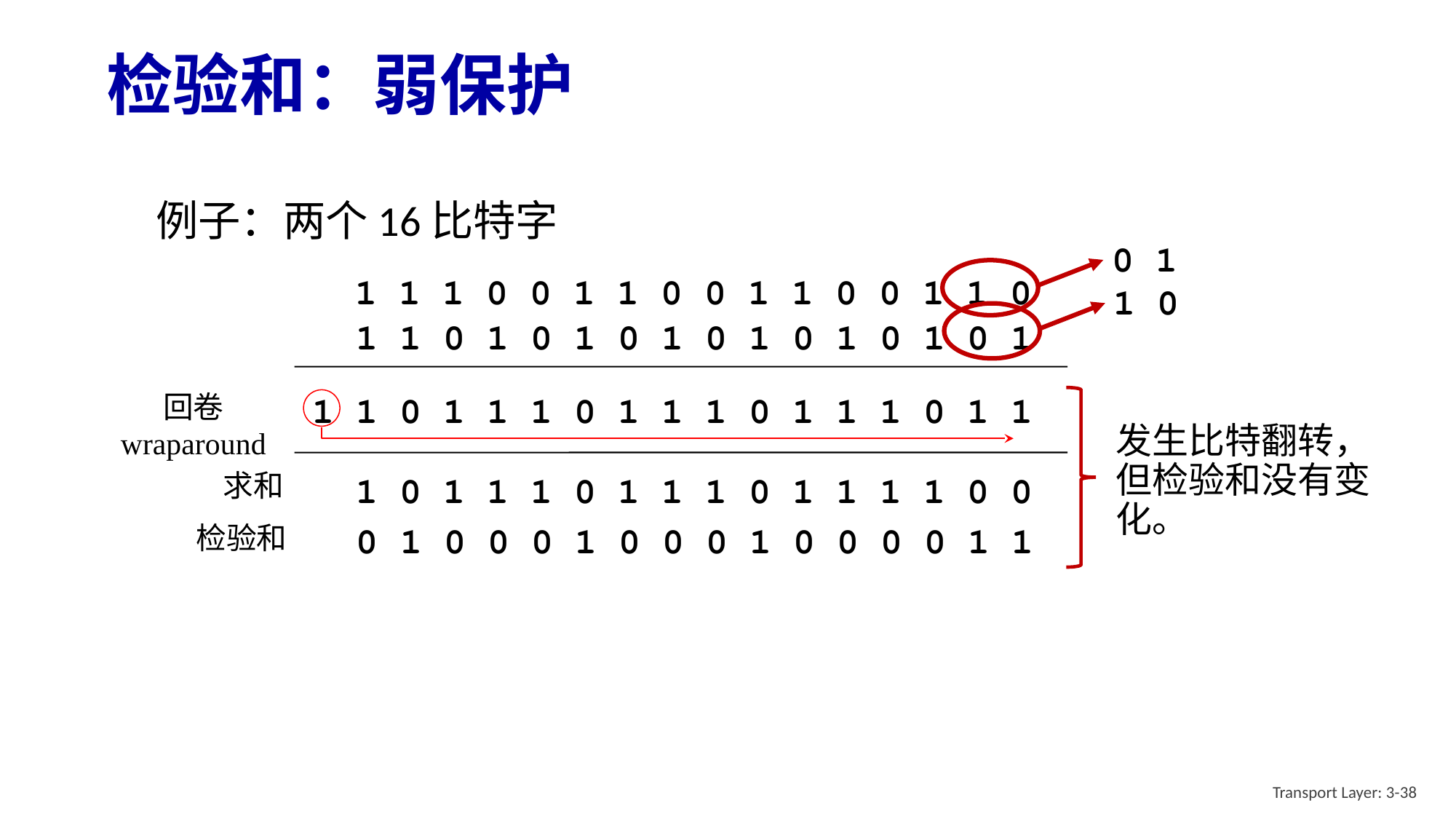

# 检验和：弱保护
例子：两个16比特字
  0 1

1 1 1 0 0 1 1 0 0 1 1 0 0 1 1 0
  1 0

1 1 0 1 0 1 0 1 0 1 0 1 0 1 0 1

1 1 0 1 1 1 0 1 1 1 0 1 1 1 0 1 1
回卷
wraparound

发生比特翻转，但检验和没有变化。

  1 0 1 1 1 0 1 1 1 0 1 1 1 1 0 0
求和
  0 1 0 0 0 1 0 0 0 1 0 0 0 0 1 1
检验和
Transport Layer: 3-38